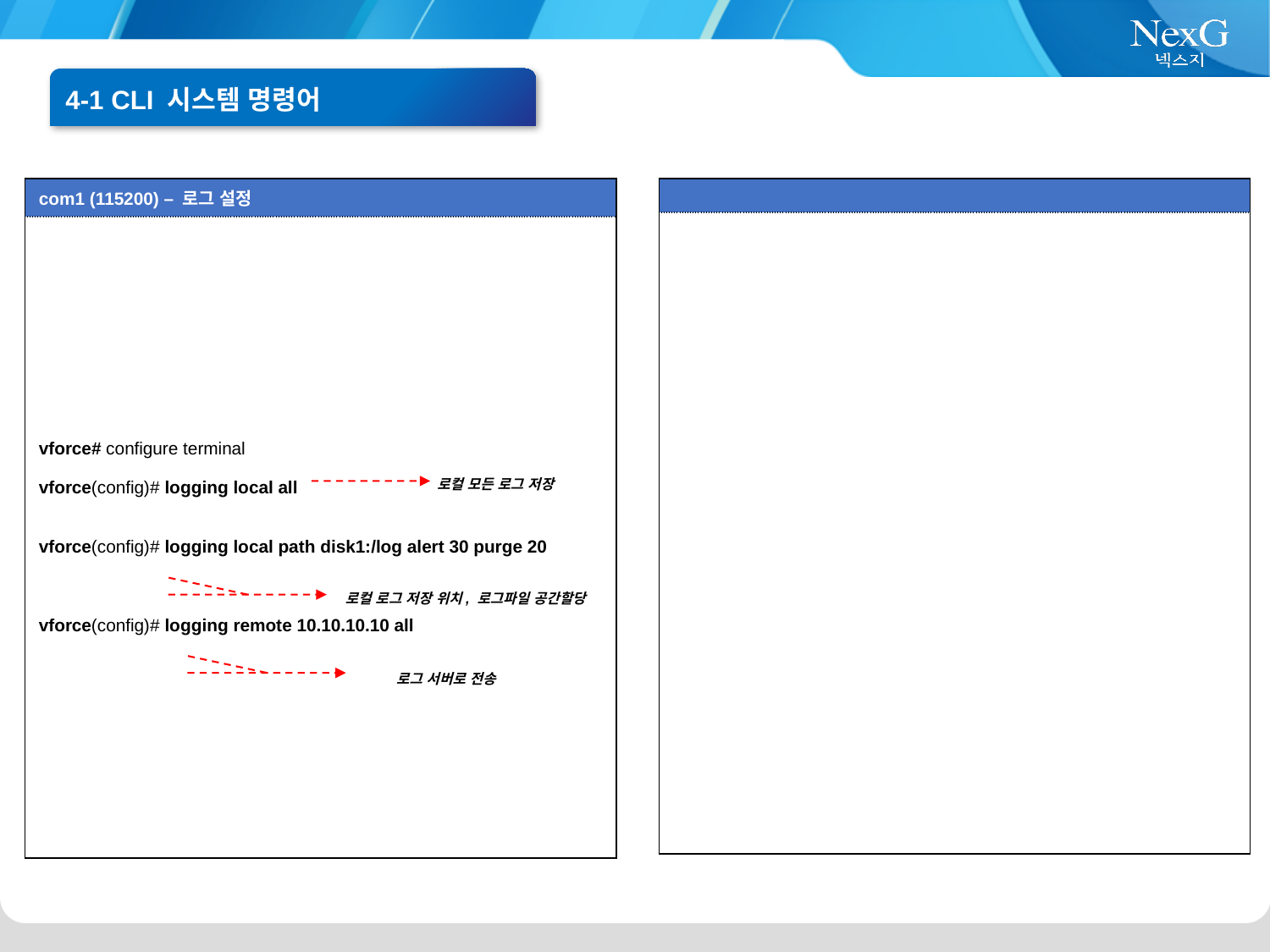

4-1 CLI 시스템 명령어
| com1 (115200) – 로그 설정 |
| --- |
| vforce# configure terminal vforce(config)# logging local all vforce(config)# logging local path disk1:/log alert 30 purge 20 vforce(config)# logging remote 10.10.10.10 all |
|  |
| --- |
|  |
로컬 모든 로그 저장

로컬 로그 저장 위치, 로그파일 공간할당

로그 서버로 전송